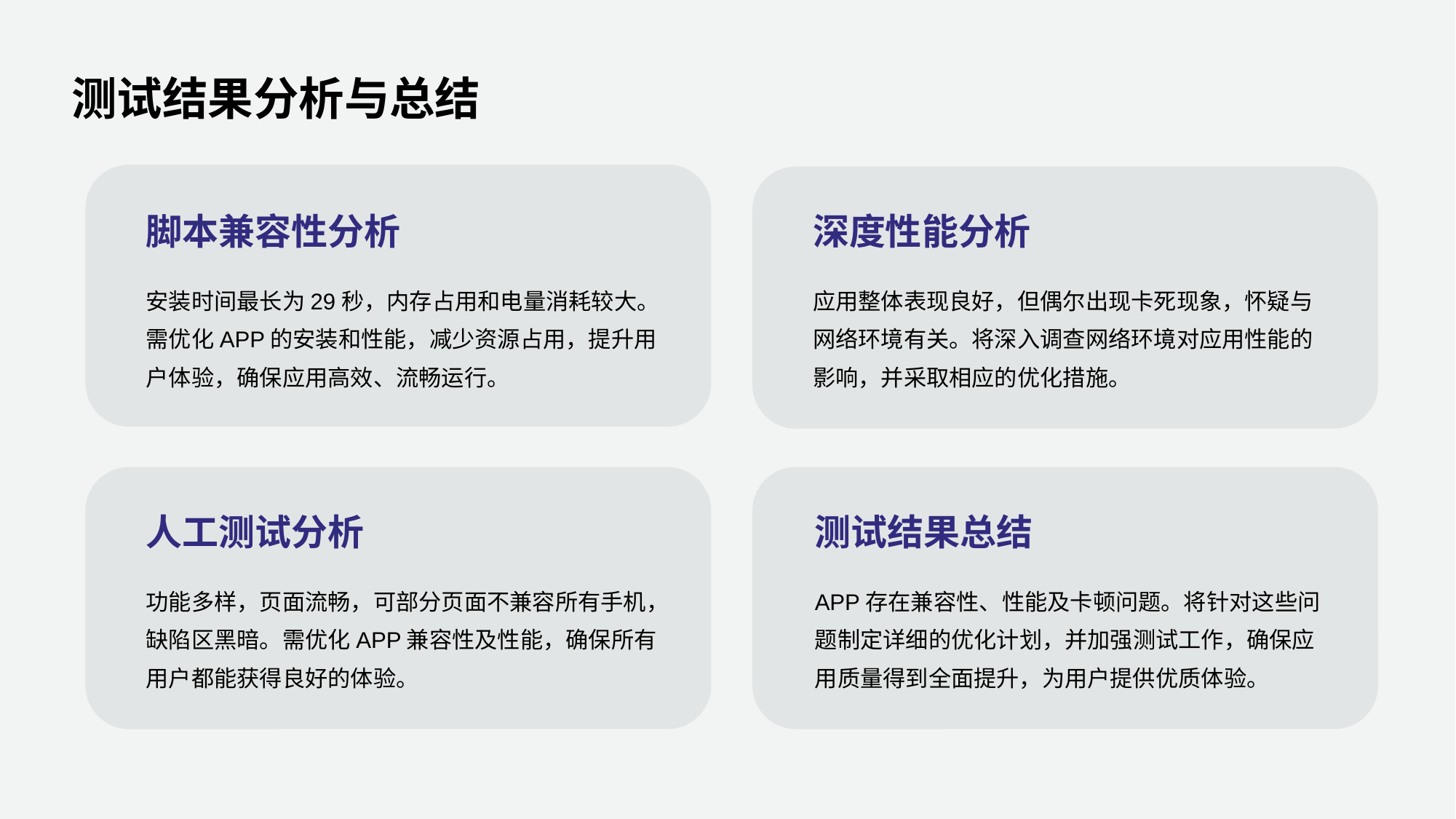

测试结果分析与总结

脚本兼容性分析
深度性能分析
安装时间最长为29秒，内存占用和电量消耗较大。需优化APP的安装和性能，减少资源占用，提升用户体验，确保应用高效、流畅运行。
应用整体表现良好，但偶尔出现卡死现象，怀疑与网络环境有关。将深入调查网络环境对应用性能的影响，并采取相应的优化措施。

人工测试分析
测试结果总结
功能多样，页面流畅，可部分页面不兼容所有手机，缺陷区黑暗。需优化APP兼容性及性能，确保所有用户都能获得良好的体验。
APP存在兼容性、性能及卡顿问题。将针对这些问题制定详细的优化计划，并加强测试工作，确保应用质量得到全面提升，为用户提供优质体验。